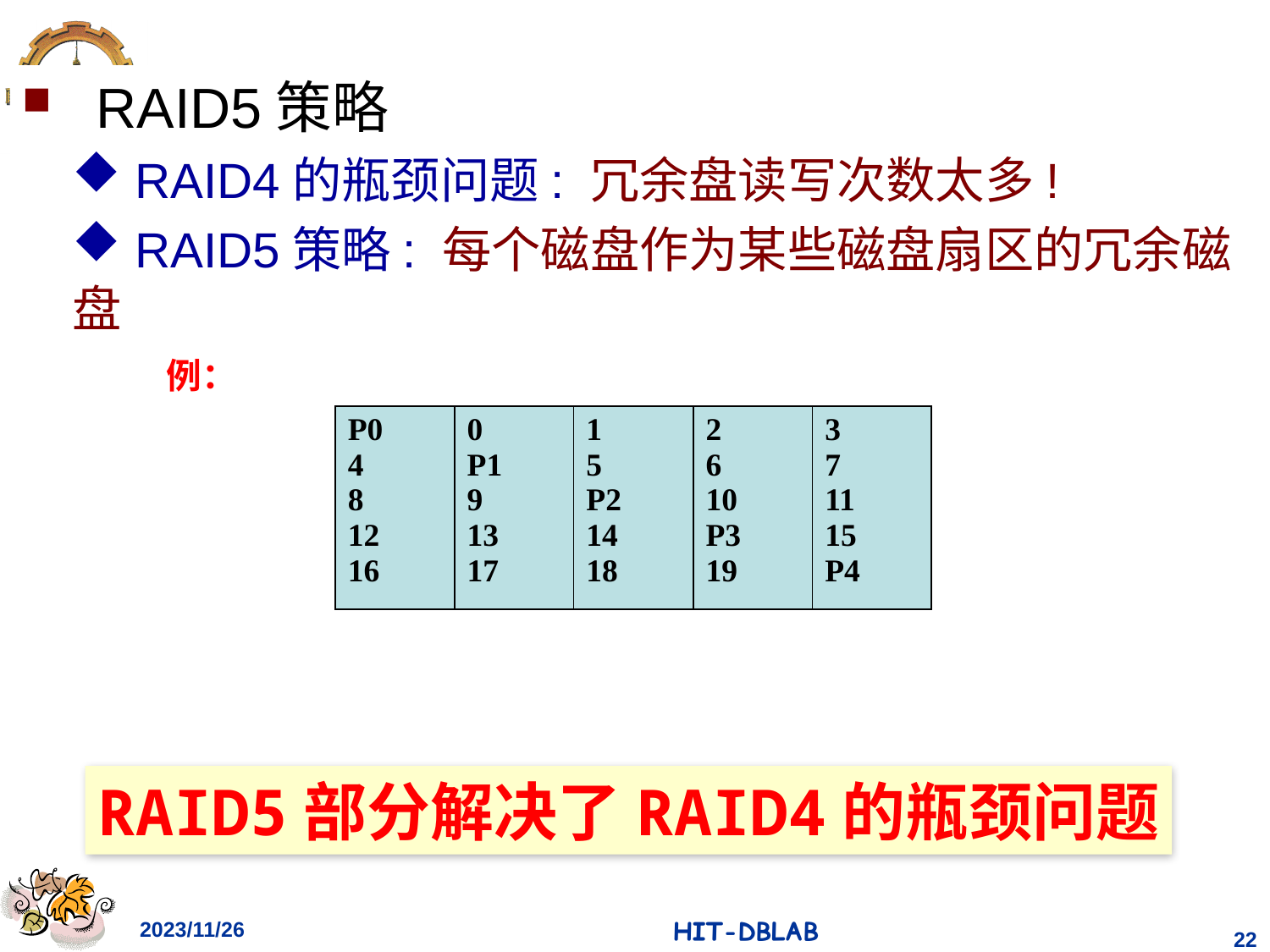

RAID5策略
 RAID4的瓶颈问题: 冗余盘读写次数太多!
 RAID5策略: 每个磁盘作为某些磁盘扇区的冗余磁盘
例：
| P0 4 8 12 16 | 0 P1 9 13 17 | 1 5 P2 14 18 | 2 6 10 P3 19 | 3 7 11 15 P4 |
| --- | --- | --- | --- | --- |
RAID5部分解决了RAID4的瓶颈问题
2023/11/26
HIT-DBLAB
22